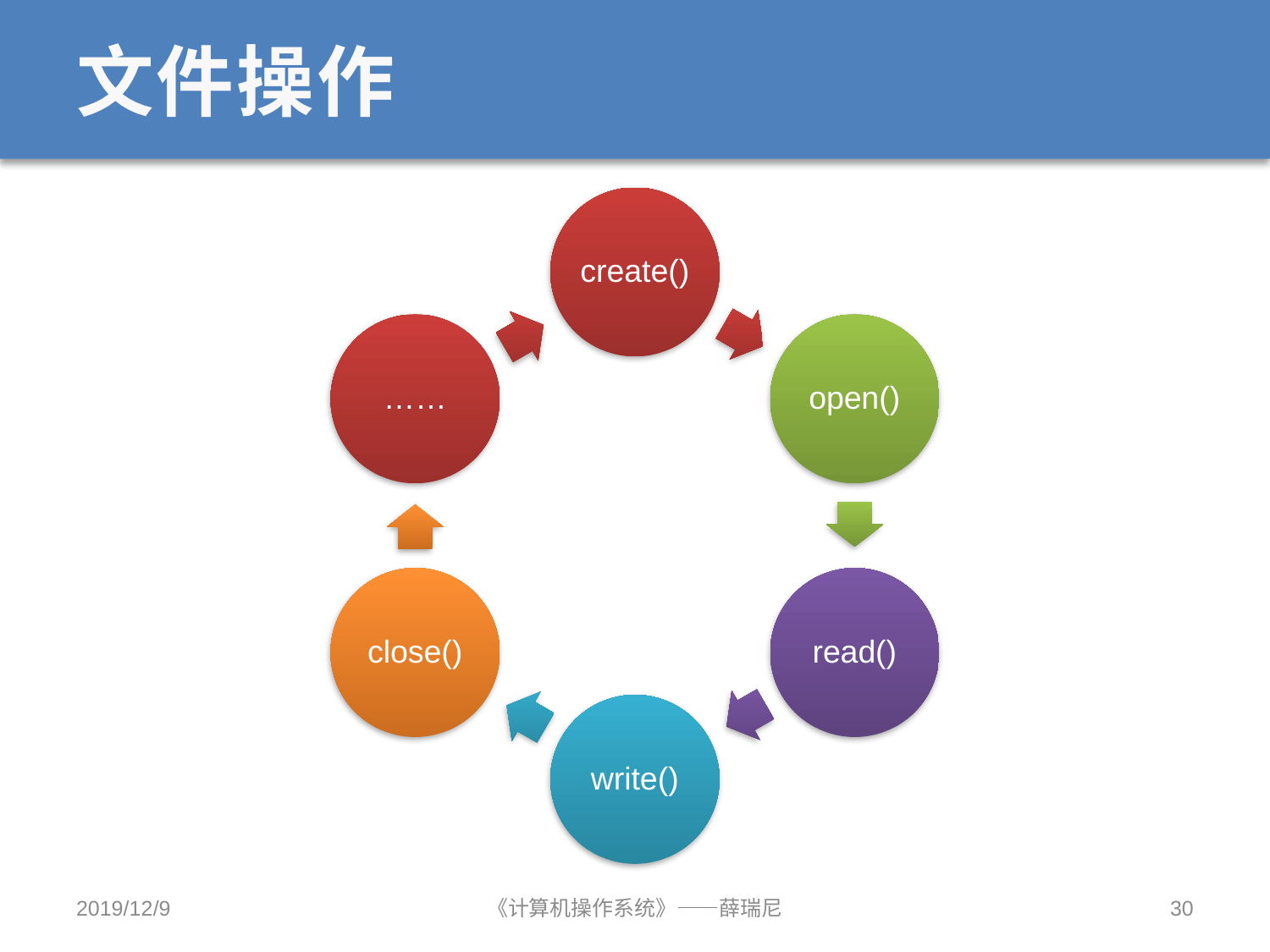

# 文件操作
create()

open()

read()

write()

close()

……

2019/12/9
《计算机操作系统》——薛瑞尼
30